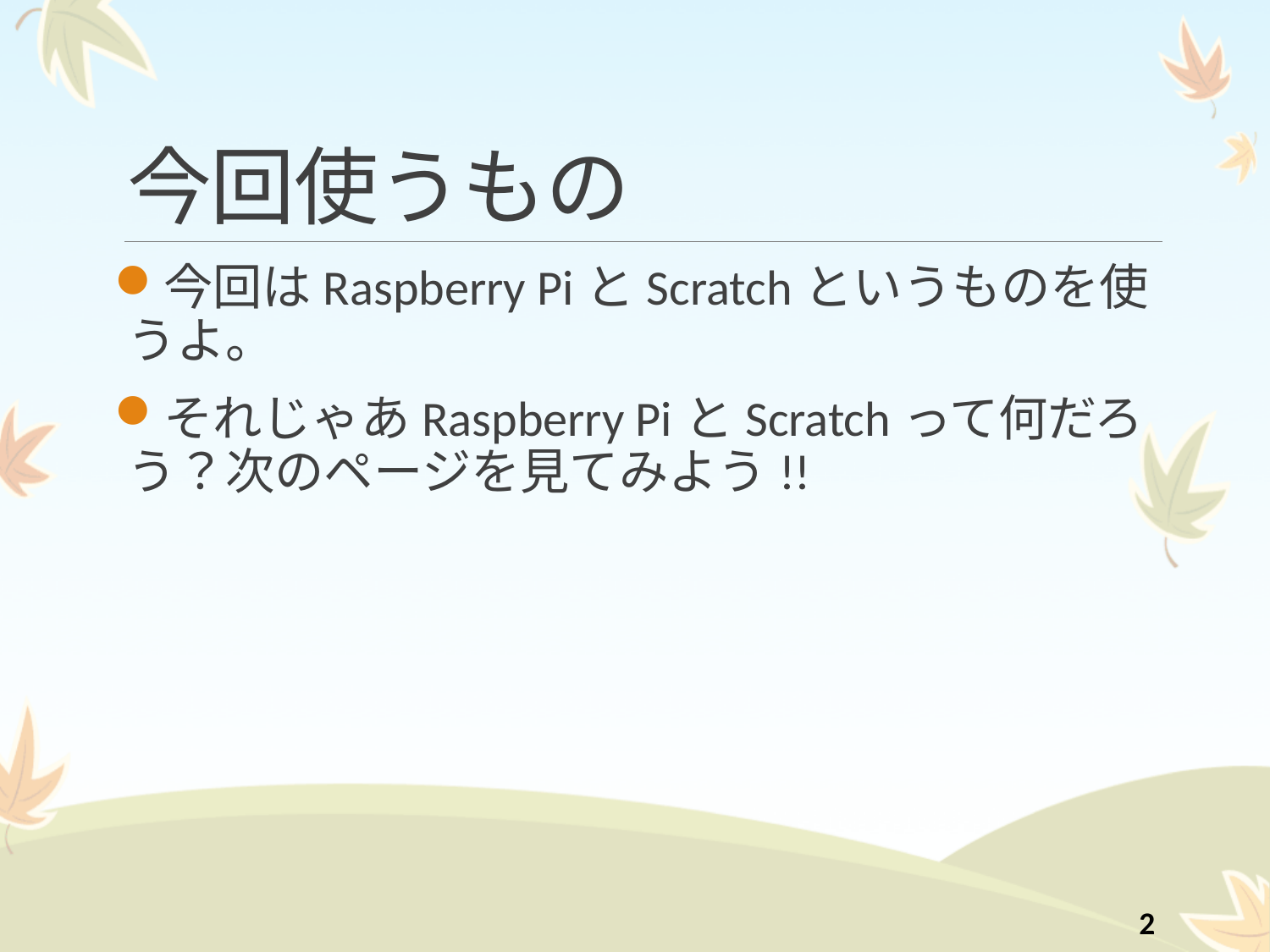

# 今回使うもの
今回はRaspberry PiとScratchというものを使うよ。
それじゃあRaspberry PiとScratchって何だろう？次のページを見てみよう!!

2